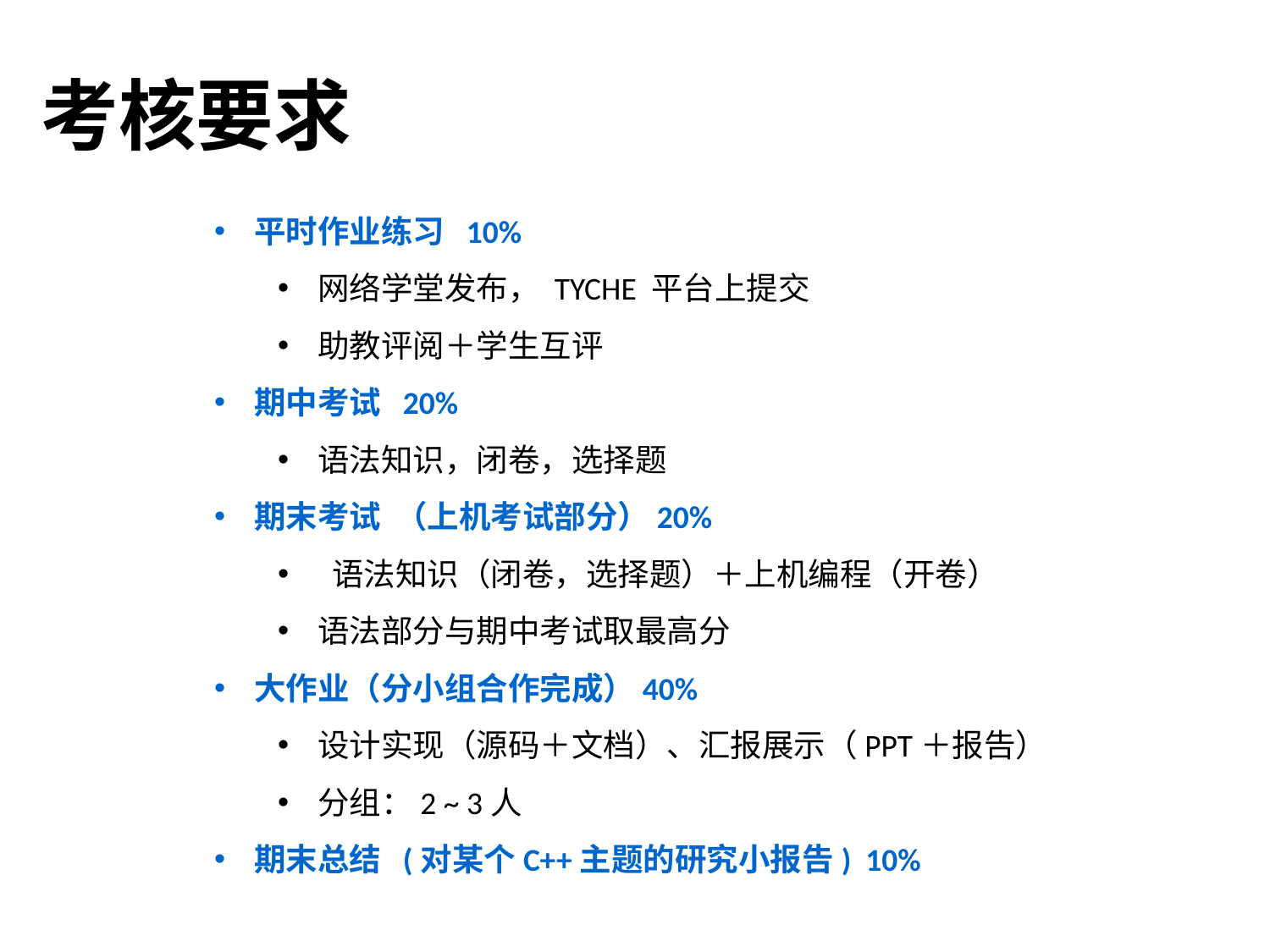

# 考核要求
平时作业练习  10%
网络学堂发布， TYCHE 平台上提交
助教评阅＋学生互评
期中考试  20%
语法知识，闭卷，选择题
期末考试  （上机考试部分）20%
 语法知识（闭卷，选择题）＋上机编程（开卷）
语法部分与期中考试取最高分
大作业（分小组合作完成）40%
设计实现（源码＋文档）、汇报展示（PPT＋报告）
分组：2 ~ 3人
期末总结  (对某个C++主题的研究小报告)  10%